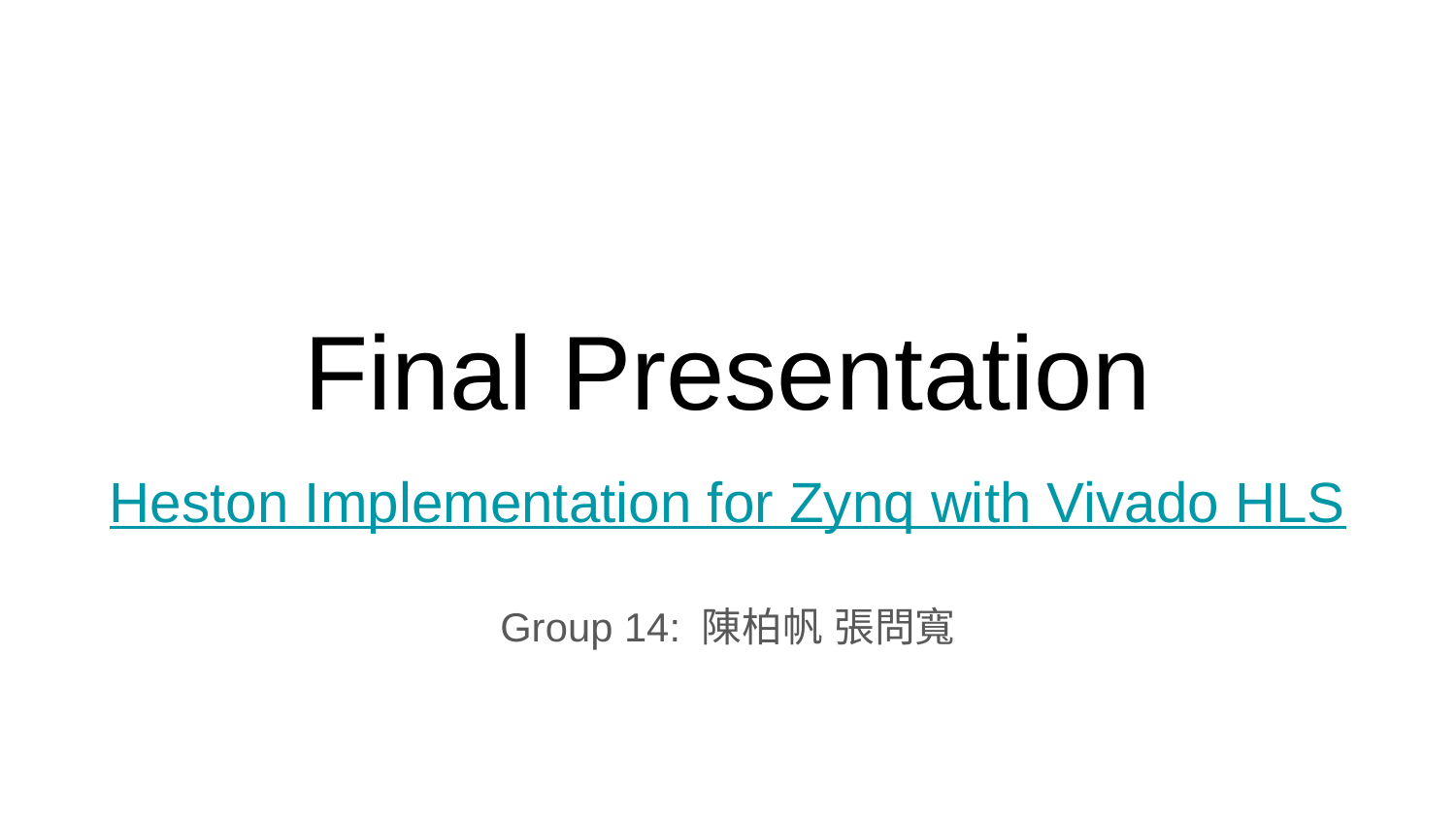

# Final Presentation
Heston Implementation for Zynq with Vivado HLS

Group 14: 陳柏帆 張問寬